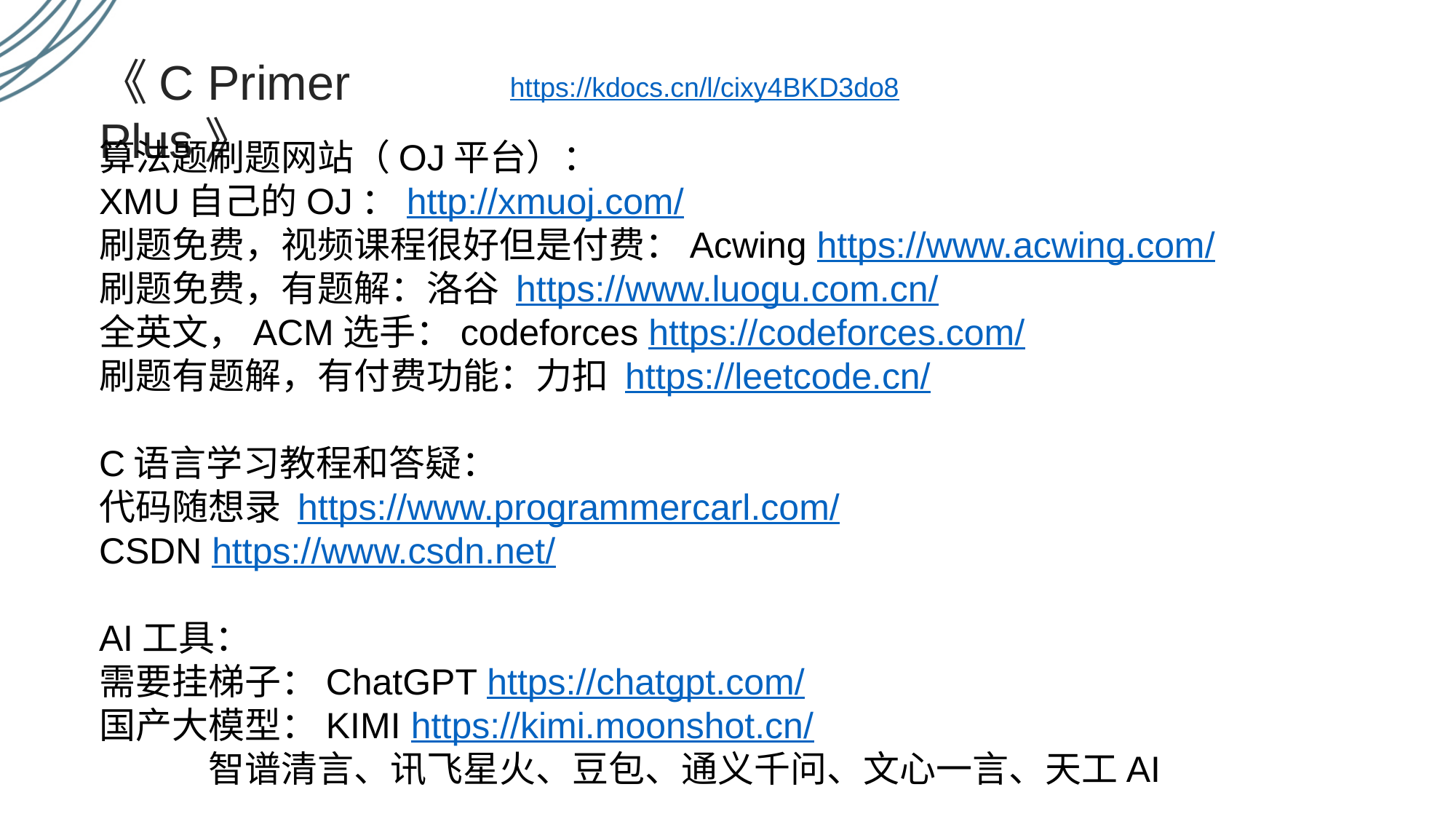

《C Primer Plus》
https://kdocs.cn/l/cixy4BKD3do8
算法题刷题网站（OJ平台）：
XMU自己的OJ：http://xmuoj.com/
刷题免费，视频课程很好但是付费：Acwing https://www.acwing.com/
刷题免费，有题解：洛谷 https://www.luogu.com.cn/
全英文，ACM选手：codeforces https://codeforces.com/
刷题有题解，有付费功能：力扣 https://leetcode.cn/

C语言学习教程和答疑：
代码随想录 https://www.programmercarl.com/
CSDN https://www.csdn.net/

AI工具：
需要挂梯子：ChatGPT https://chatgpt.com/
国产大模型：KIMI https://kimi.moonshot.cn/
智谱清言、讯飞星火、豆包、通义千问、文心一言、天工AI